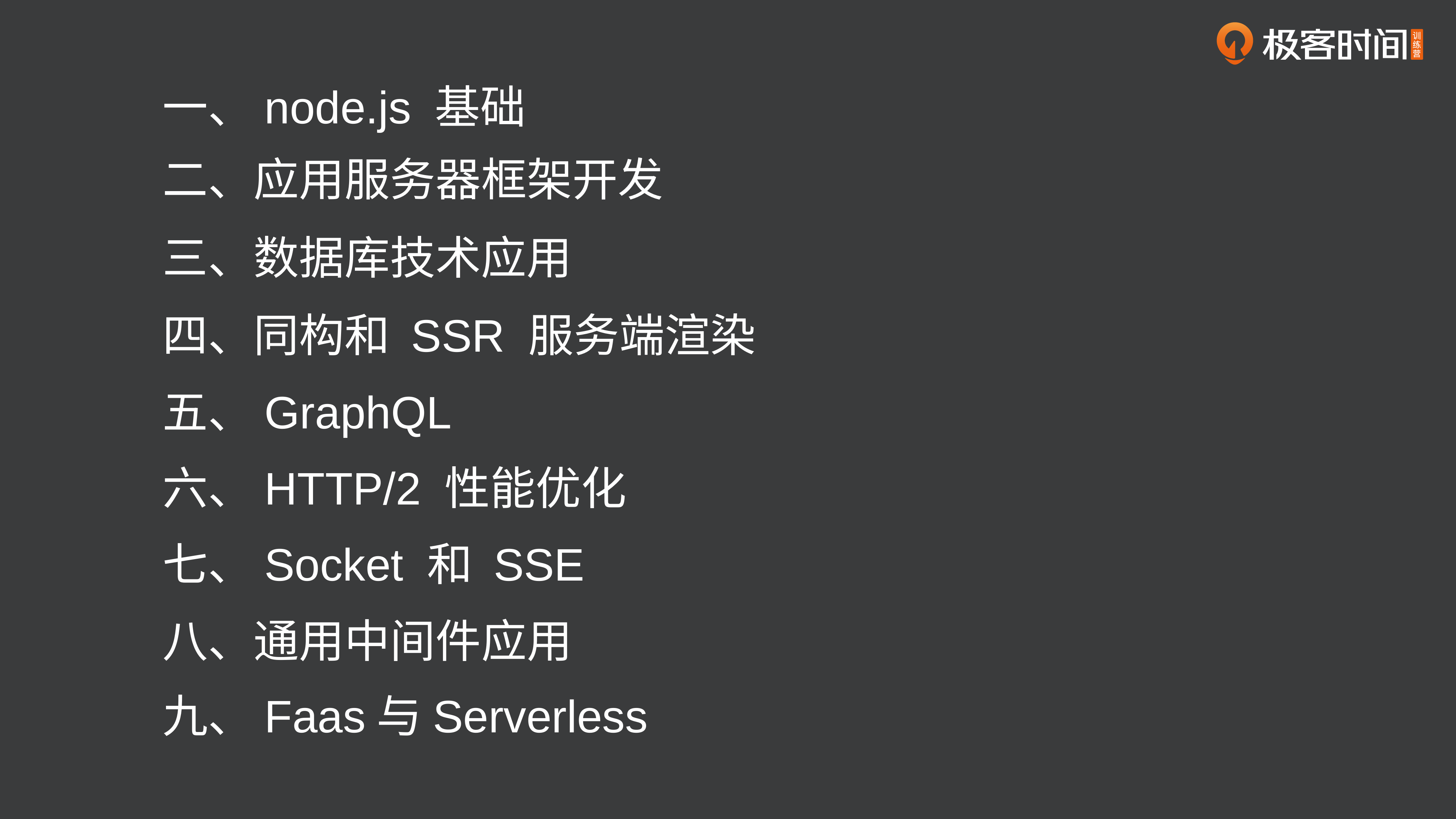

一、node.js 基础
二、应用服务器框架开发
三、数据库技术应用
四、同构和 SSR 服务端渲染
五、GraphQL
六、HTTP/2 性能优化
七、Socket 和 SSE
八、通用中间件应用
九、Faas与Serverless